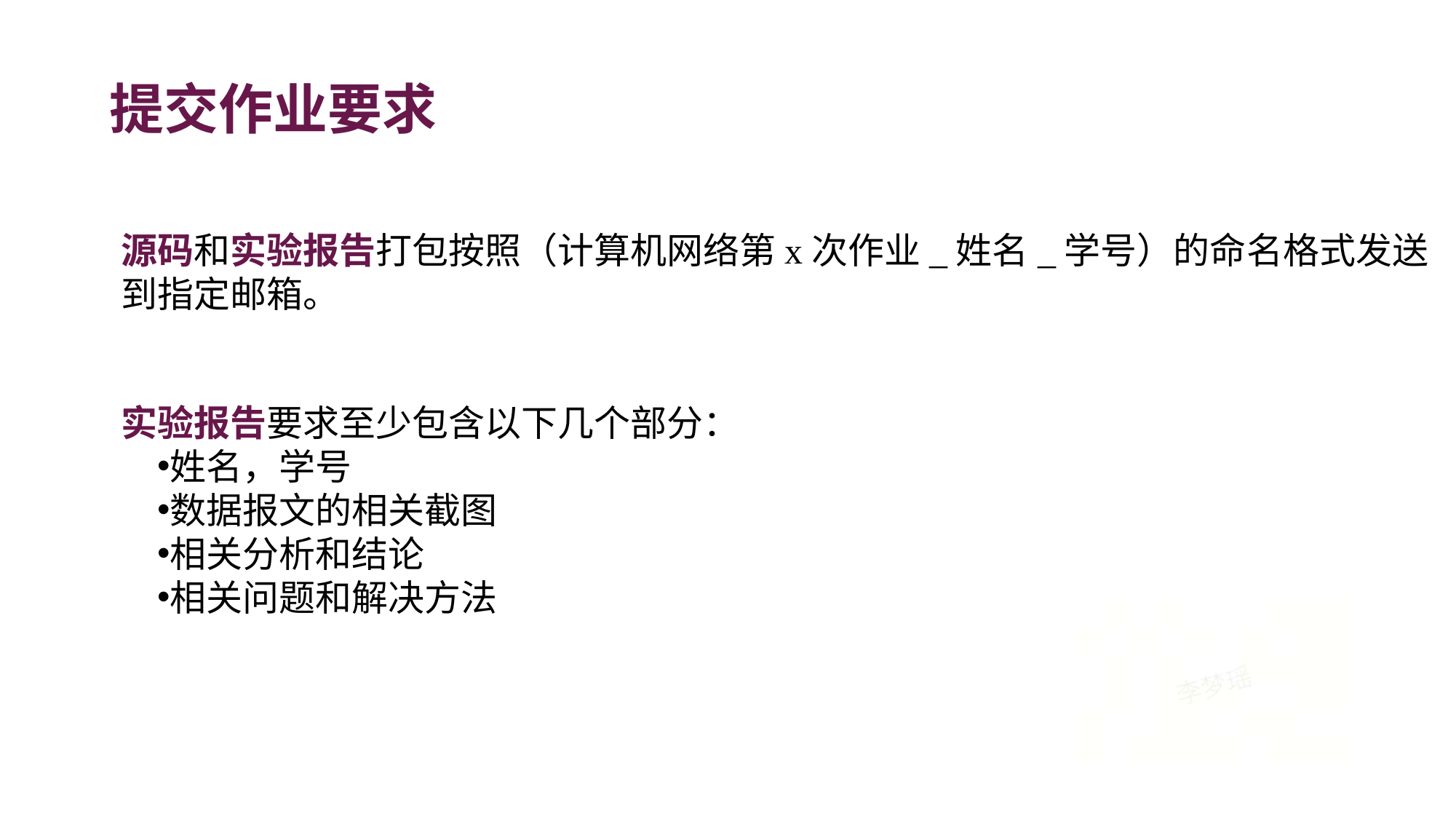

提交作业要求
源码和实验报告打包按照（计算机网络第x次作业_姓名_学号）的命名格式发送到指定邮箱。

实验报告要求至少包含以下几个部分：
姓名，学号
数据报文的相关截图
相关分析和结论
相关问题和解决方法